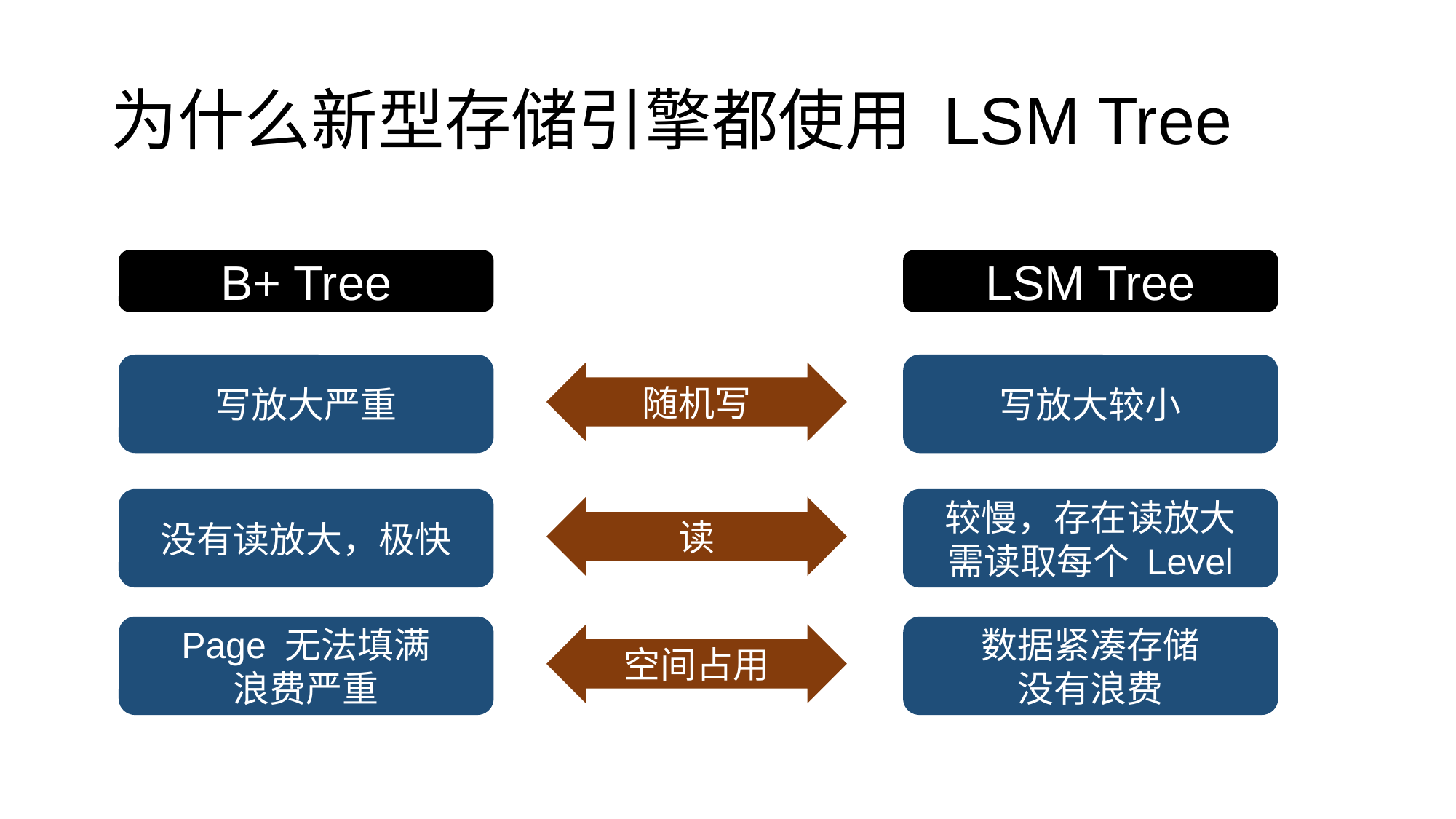

# 为什么新型存储引擎都使用 LSM Tree
B+ Tree
LSM Tree
写放大严重
写放大较小
随机写
没有读放大，极快
较慢，存在读放大
需读取每个 Level
读
Page 无法填满
浪费严重
数据紧凑存储
没有浪费
空间占用